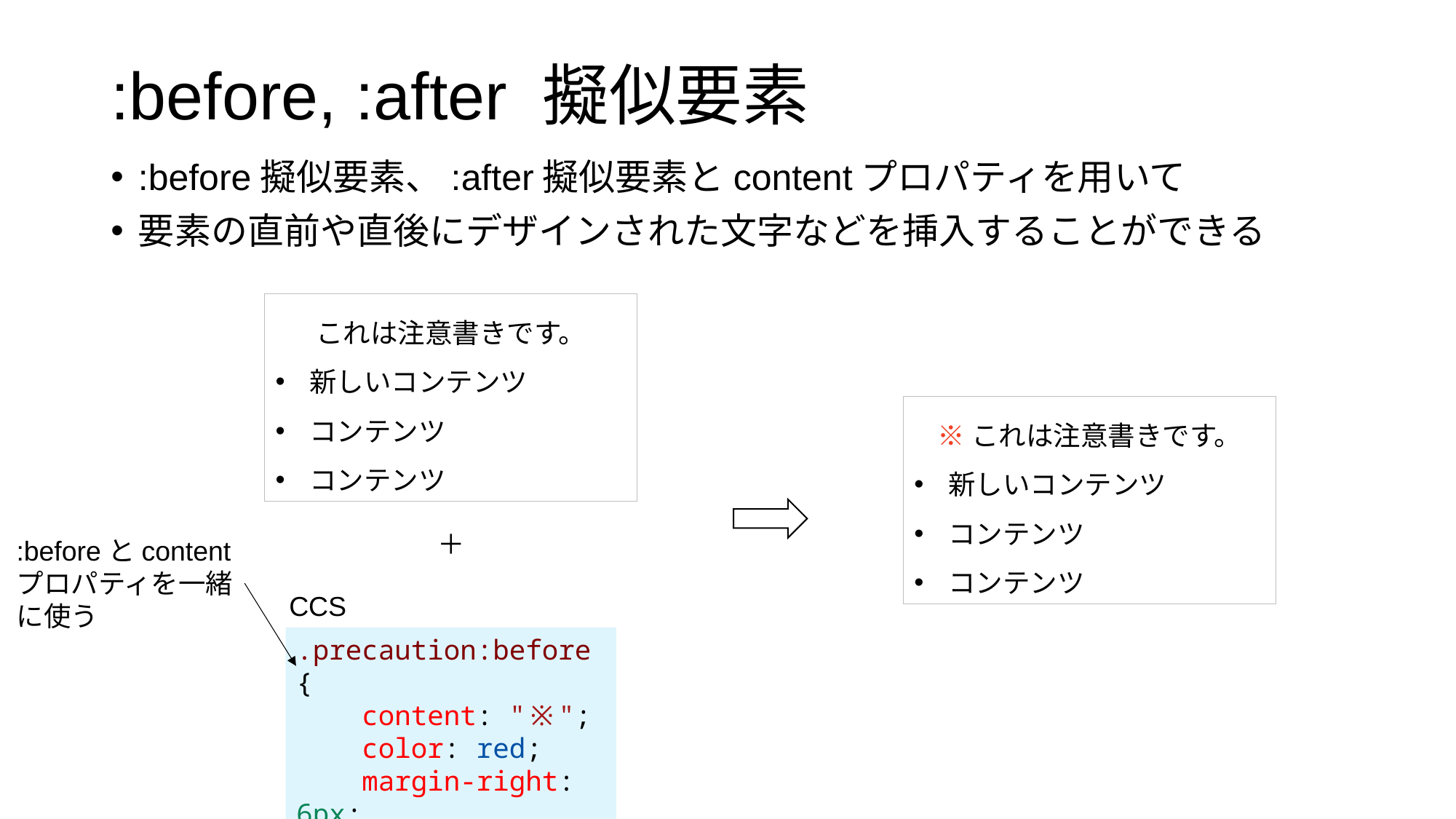

# :before, :after 擬似要素
:before擬似要素、:after擬似要素とcontentプロパティを用いて
要素の直前や直後にデザインされた文字などを挿入することができる
これは注意書きです。
新しいコンテンツ
コンテンツ
コンテンツ
※これは注意書きです。
新しいコンテンツ
コンテンツ
コンテンツ

＋
:beforeとcontent
プロパティを一緒に使う
CCS
.precaution:before {
    content: "※";
    color: red;
    margin-right: 6px;
}